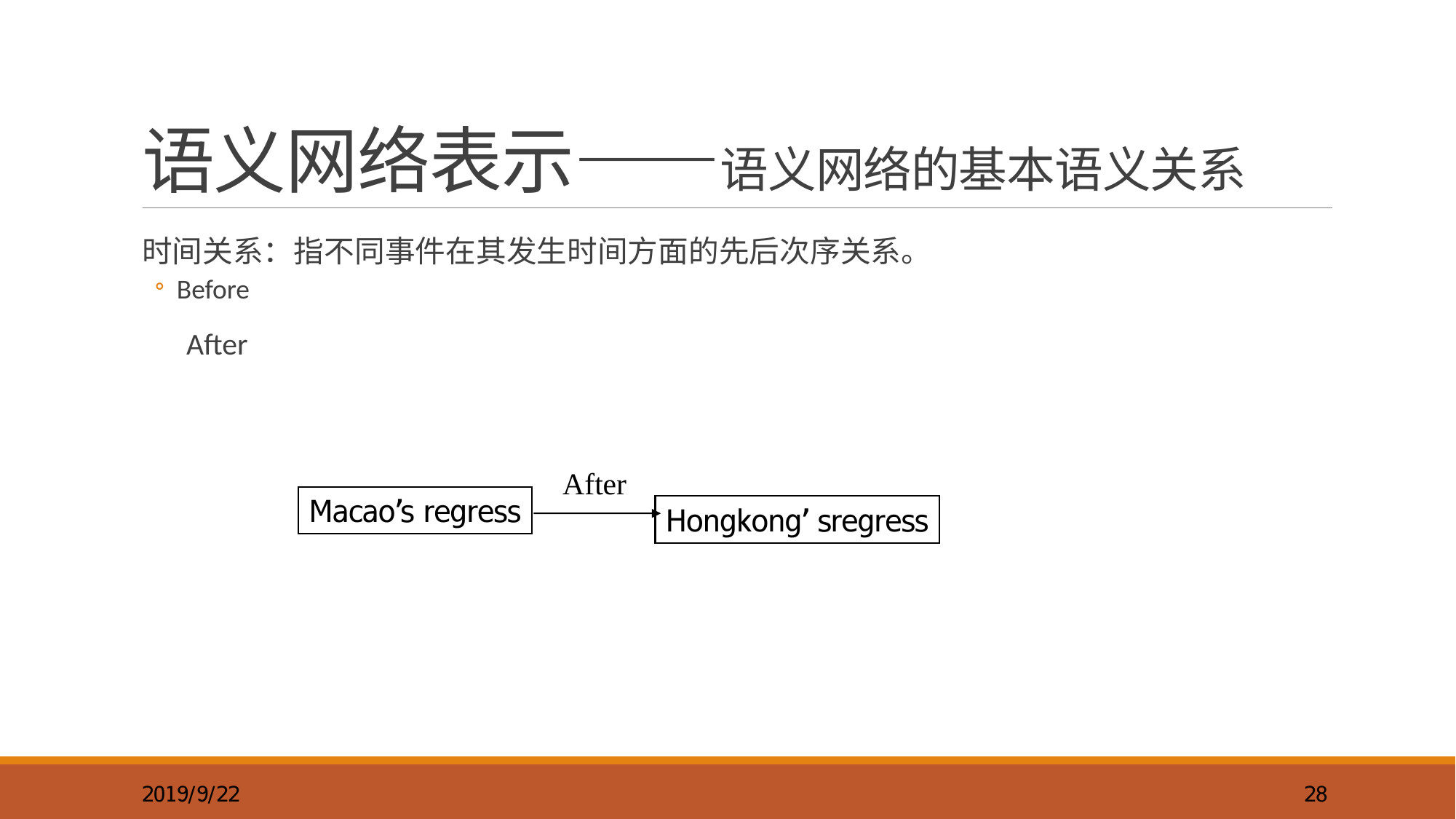

28
# 语义网络表示——语义网络的基本语义关系
时间关系：指不同事件在其发生时间方面的先后次序关系。
Before
        After
After
Macao’s regress
Hongkong’ sregress

2019/9/22